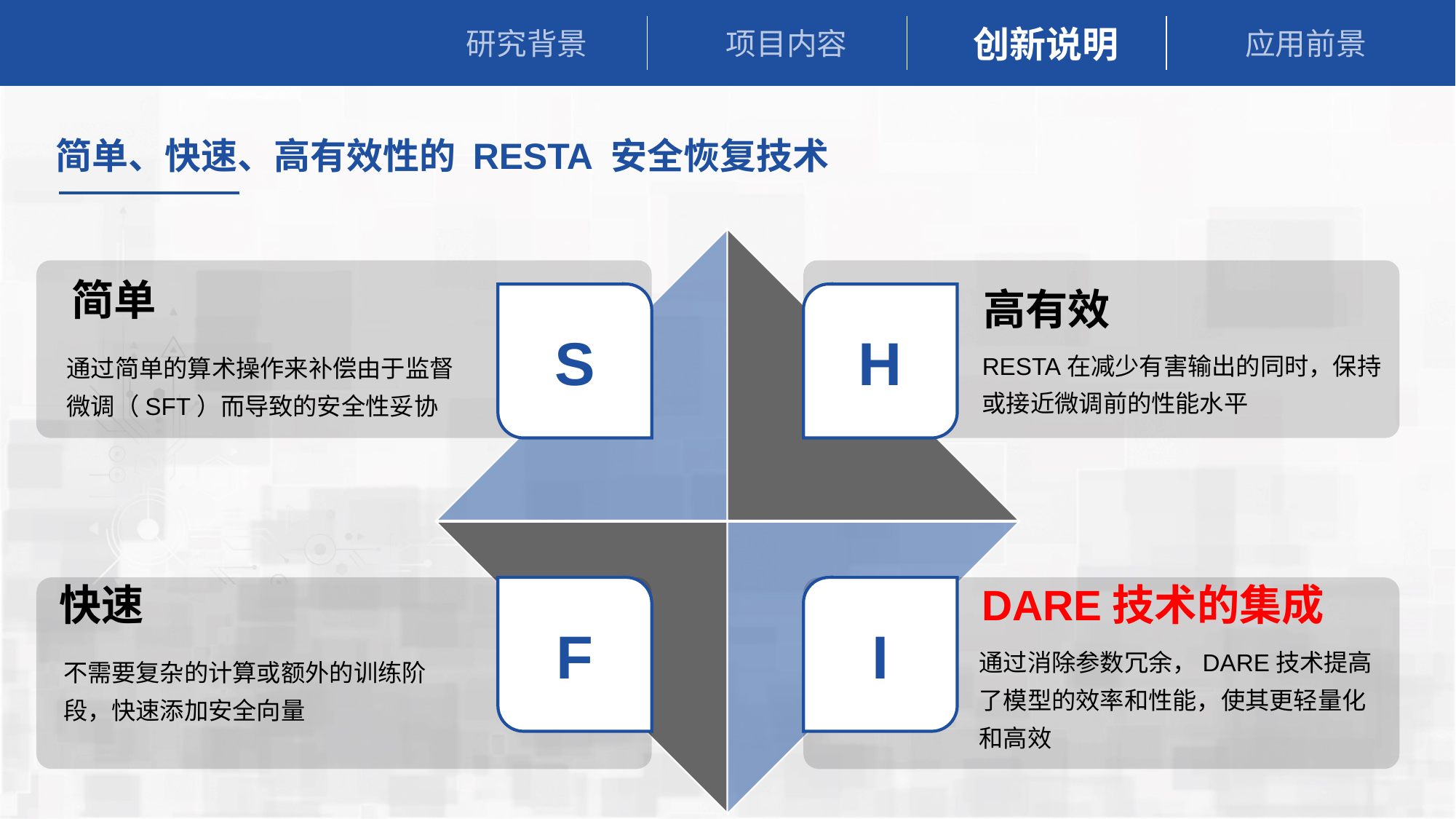

研究背景
项目内容
创新说明
应用前景
简单、快速、高有效性的 RESTA 安全恢复技术

简单
S
通过简单的算术操作来补偿由于监督微调（SFT）而导致的安全性妥协

高有效
H
RESTA在减少有害输出的同时，保持或接近微调前的性能水平

快速

F
不需要复杂的计算或额外的训练阶段，快速添加安全向量

DARE技术的集成

I
通过消除参数冗余，DARE技术提高了模型的效率和性能，使其更轻量化和高效